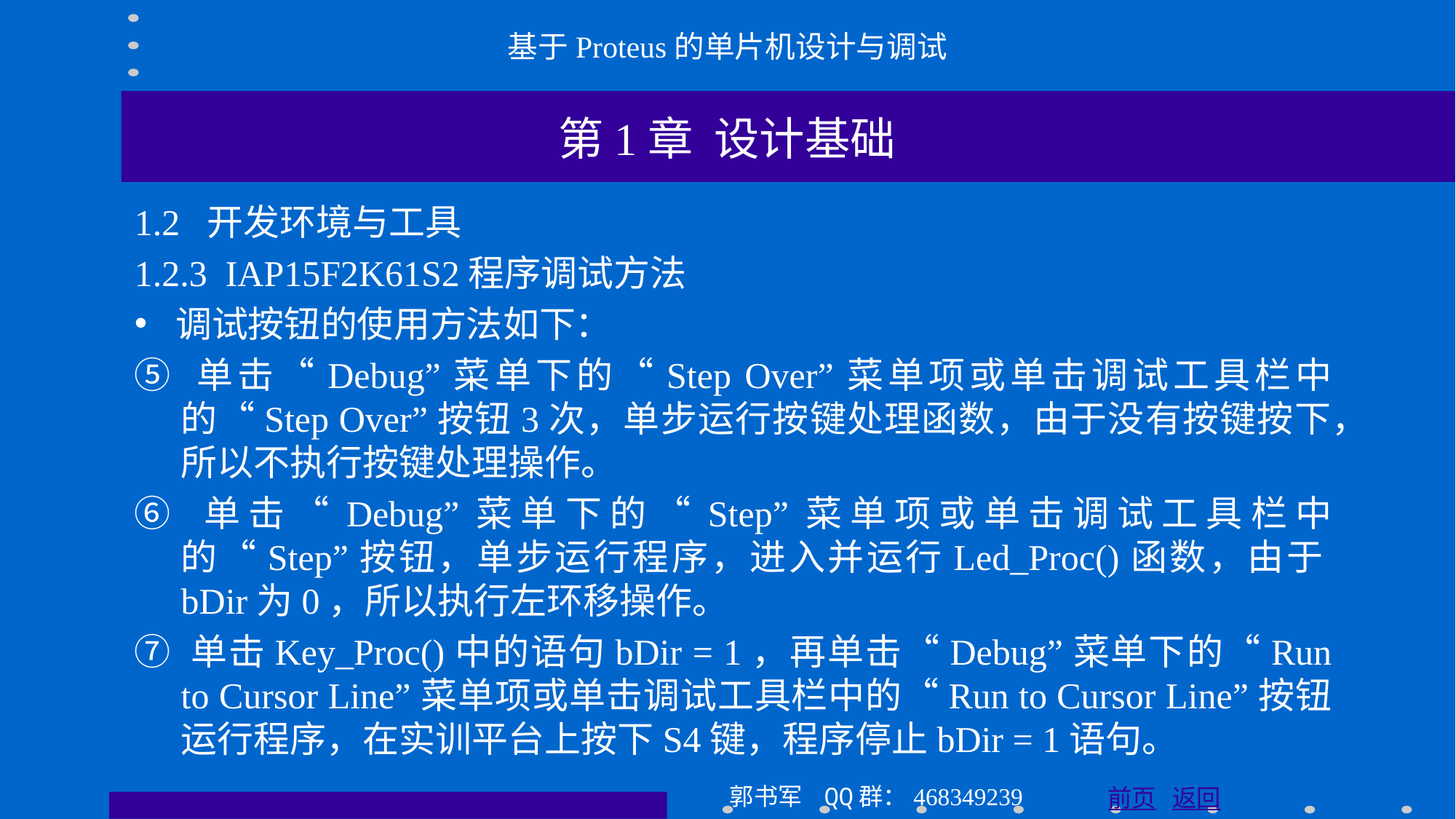

基于Proteus的单片机设计与调试
第1章  设计基础
1.2  开发环境与工具
1.2.3  IAP15F2K61S2程序调试方法
调试按钮的使用方法如下：
⑤ 单击“Debug”菜单下的“Step Over”菜单项或单击调试工具栏中的“Step Over”按钮3次，单步运行按键处理函数，由于没有按键按下，所以不执行按键处理操作。
⑥ 单击“Debug”菜单下的“Step”菜单项或单击调试工具栏中的“Step”按钮，单步运行程序，进入并运行Led_Proc()函数，由于bDir为0，所以执行左环移操作。
⑦ 单击Key_Proc()中的语句bDir = 1，再单击“Debug”菜单下的“Run to Cursor Line”菜单项或单击调试工具栏中的“Run to Cursor Line”按钮运行程序，在实训平台上按下S4键，程序停止bDir = 1语句。
郭书军   QQ群：468349239
前页   返回